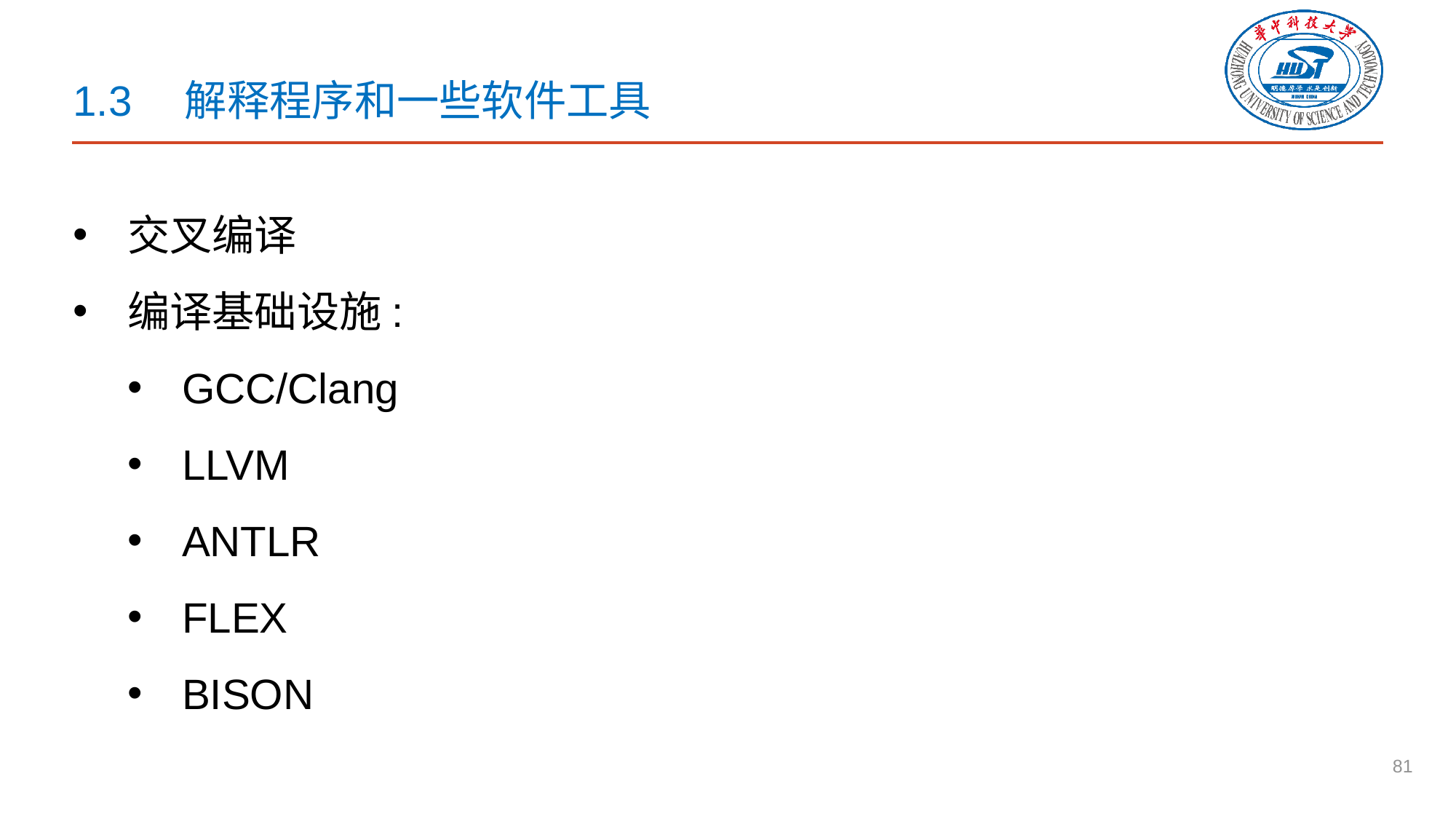

# 1.3　解释程序和一些软件工具
交叉编译
编译基础设施:
GCC/Clang
LLVM
ANTLR
FLEX
BISON
81